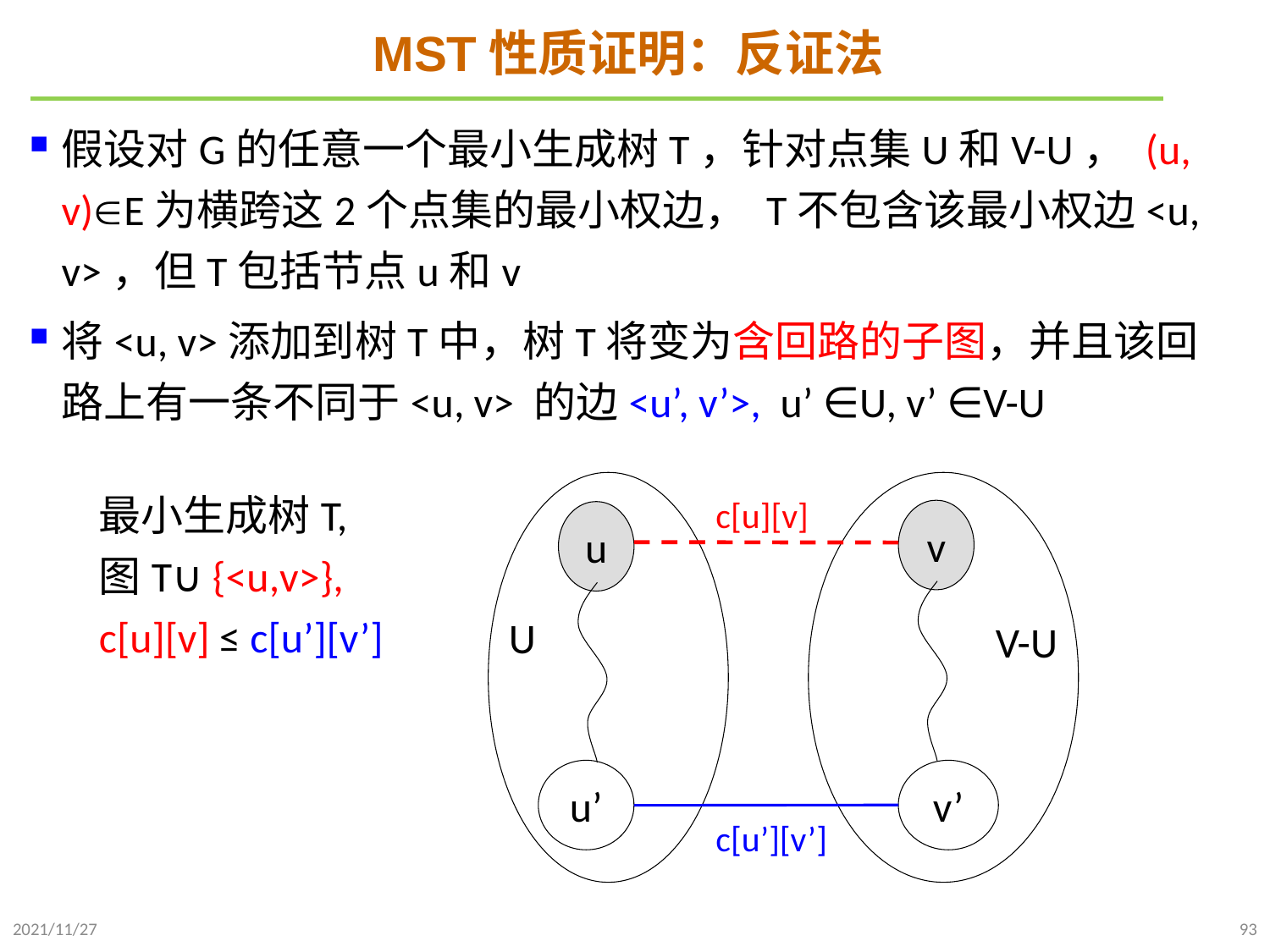

# MST性质证明：反证法
假设对G的任意一个最小生成树T，针对点集U和V-U， (u, v)∈E为横跨这2个点集的最小权边， T不包含该最小权边<u, v>，但T包括节点u和v
将<u, v>添加到树T中，树T将变为含回路的子图，并且该回路上有一条不同于<u, v> 的边<u’, v’>,  u’ ∈U, v’ ∈V-U

最小生成树T,
图T∪ {<u,v>},
c[u][v] ≤ c[u’][v’]

c[u][v]
v
u

U
V-U
u’
v’

c[u’][v’]

2021/11/27
93